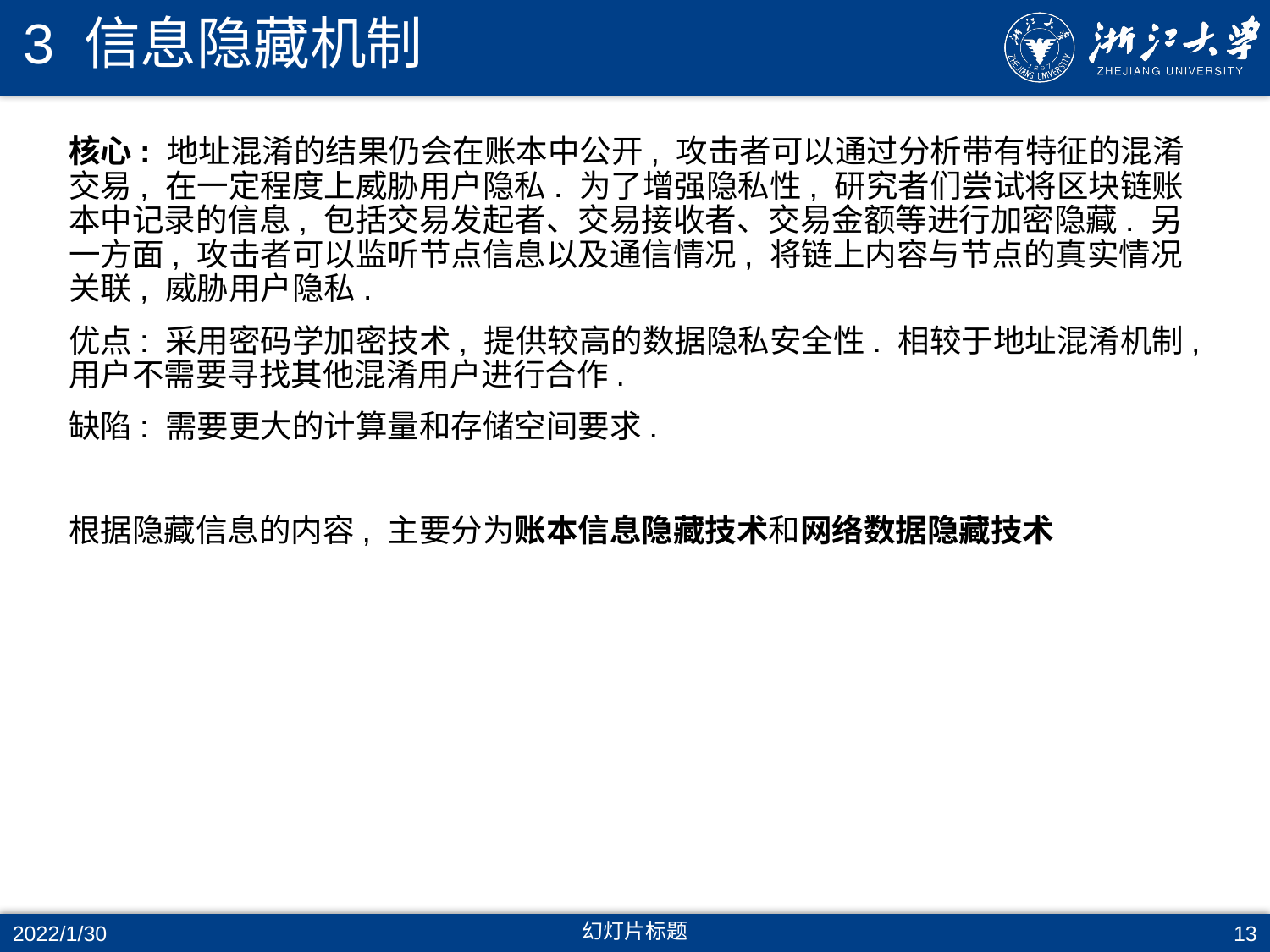

# 3 信息隐藏机制
核心: 地址混淆的结果仍会在账本中公开, 攻击者可以通过分析带有特征的混淆交易, 在一定程度上威胁用户隐私. 为了增强隐私性, 研究者们尝试将区块链账本中记录的信息, 包括交易发起者、交易接收者、交易金额等进行加密隐藏. 另一方面, 攻击者可以监听节点信息以及通信情况, 将链上内容与节点的真实情况关联, 威胁用户隐私.
优点: 采用密码学加密技术, 提供较高的数据隐私安全性. 相较于地址混淆机制, 用户不需要寻找其他混淆用户进行合作.
缺陷: 需要更大的计算量和存储空间要求.

根据隐藏信息的内容, 主要分为账本信息隐藏技术和网络数据隐藏技术
2022/1/30
幻灯片标题
13